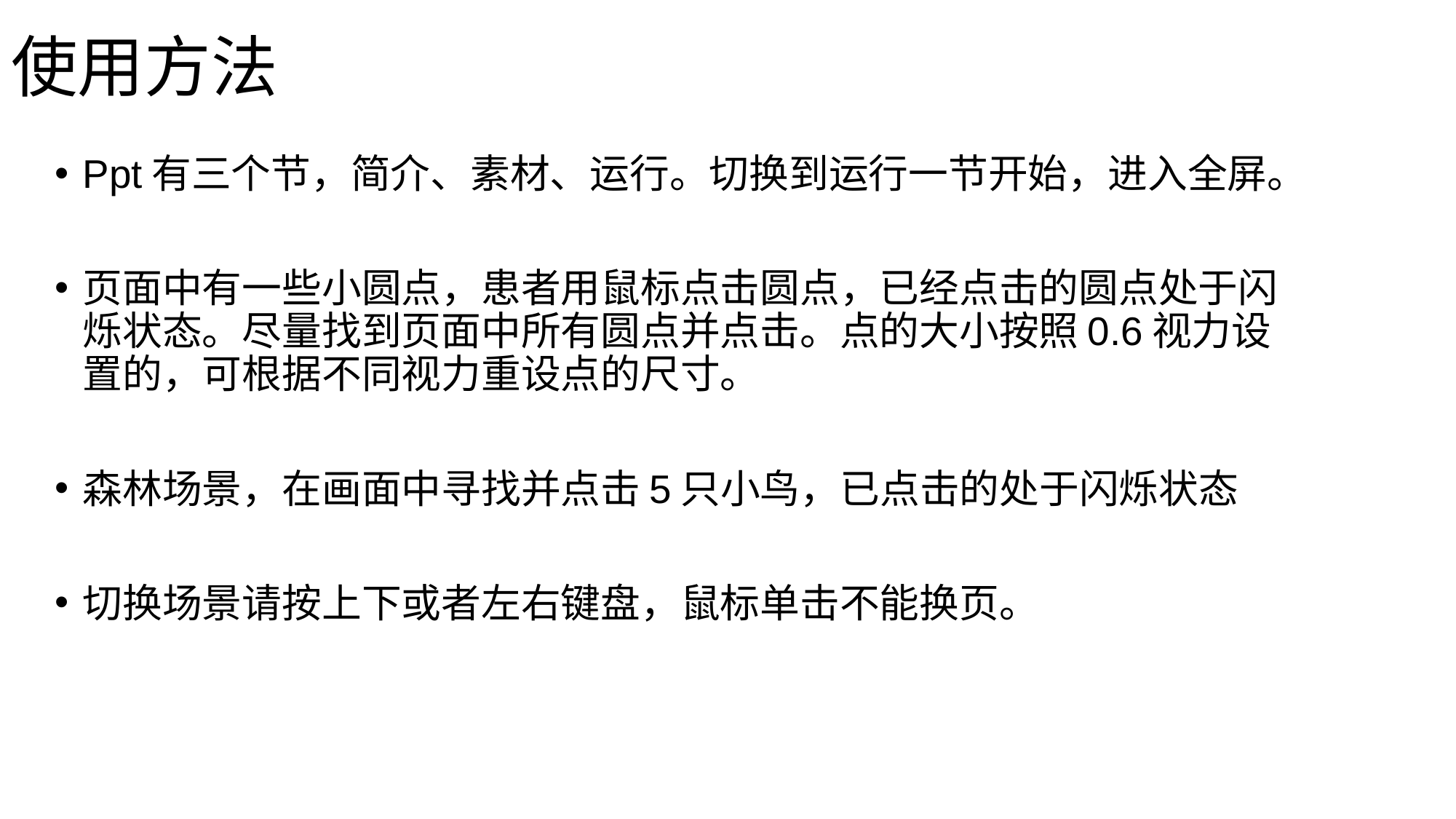

# 使用方法
Ppt有三个节，简介、素材、运行。切换到运行一节开始，进入全屏。

页面中有一些小圆点，患者用鼠标点击圆点，已经点击的圆点处于闪烁状态。尽量找到页面中所有圆点并点击。点的大小按照0.6视力设置的，可根据不同视力重设点的尺寸。

森林场景，在画面中寻找并点击5只小鸟，已点击的处于闪烁状态

切换场景请按上下或者左右键盘，鼠标单击不能换页。